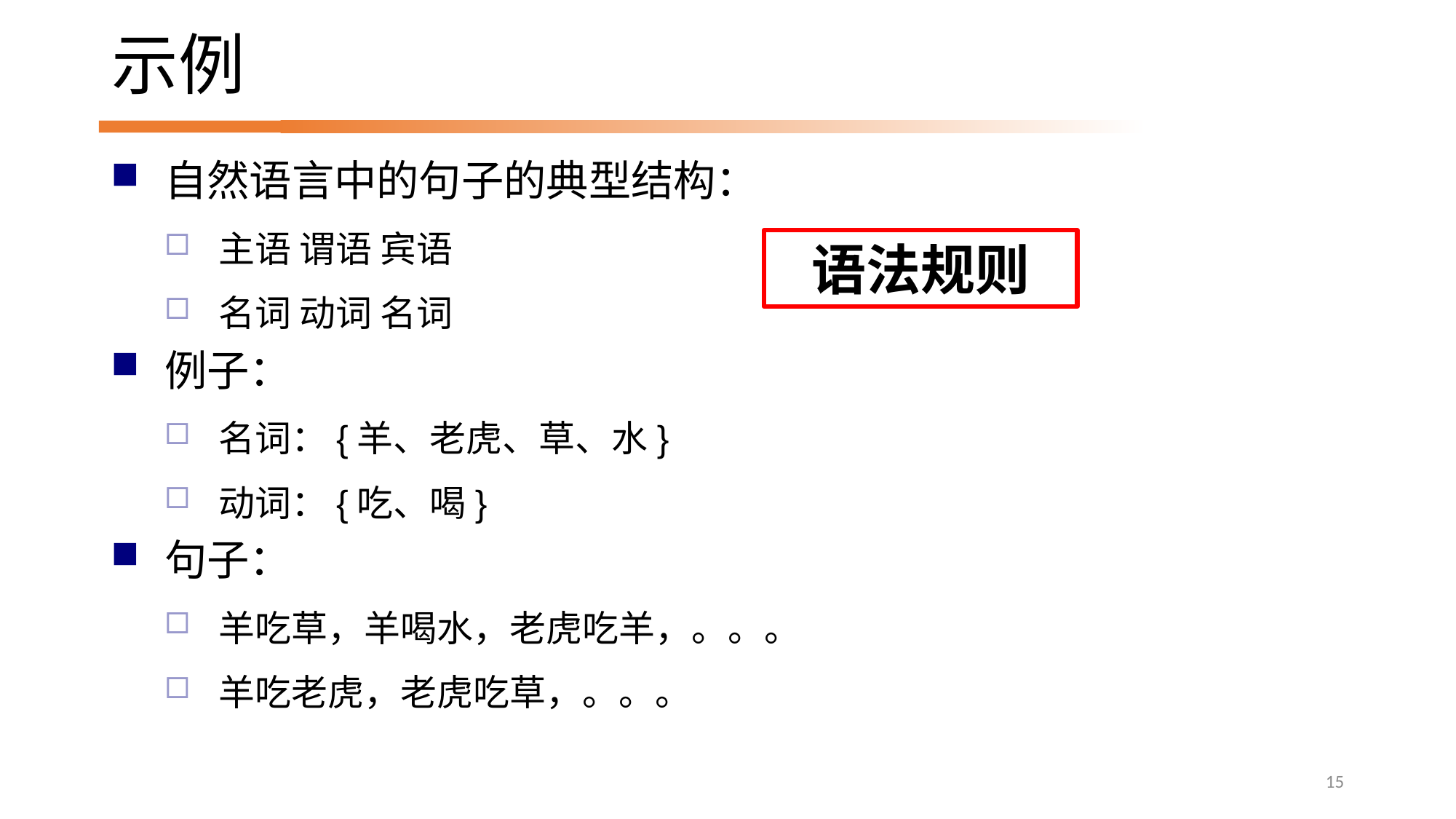

# 示例
自然语言中的句子的典型结构：
主语 谓语 宾语
名词 动词 名词
例子：
名词：{羊、老虎、草、水}
动词：{吃、喝}
句子：
羊吃草，羊喝水，老虎吃羊，。。。
羊吃老虎，老虎吃草，。。。
语法规则
15